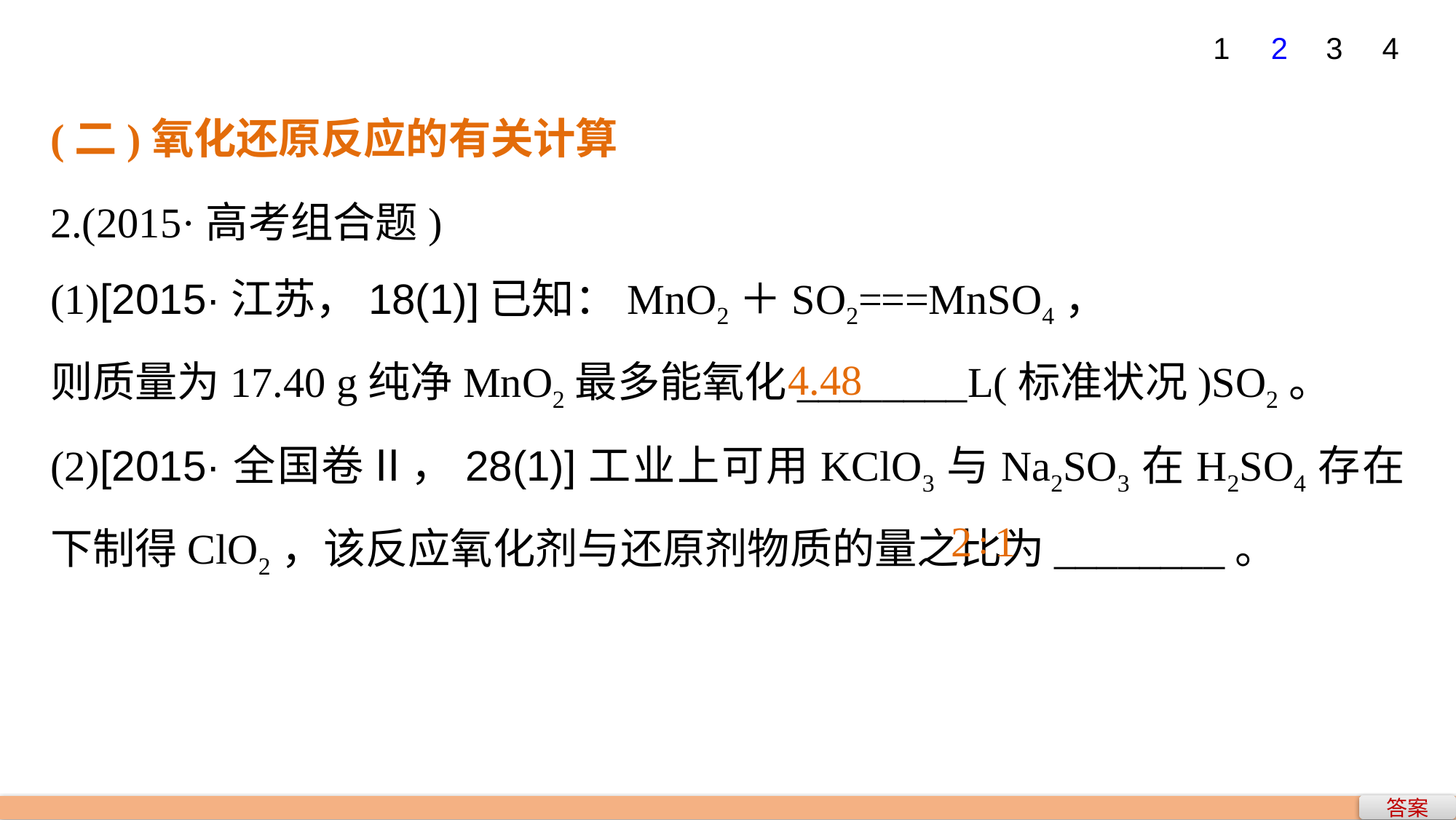

1
2
3
4
(二)氧化还原反应的有关计算
2.(2015·高考组合题)
(1)[2015·江苏，18(1)]已知：MnO2＋SO2===MnSO4，
则质量为17.40 g纯净MnO2最多能氧化________L(标准状况)SO2。
(2)[2015·全国卷Ⅱ，28(1)]工业上可用KClO3与Na2SO3在H2SO4存在下制得ClO2，该反应氧化剂与还原剂物质的量之比为________。
4.48
2∶1
答案